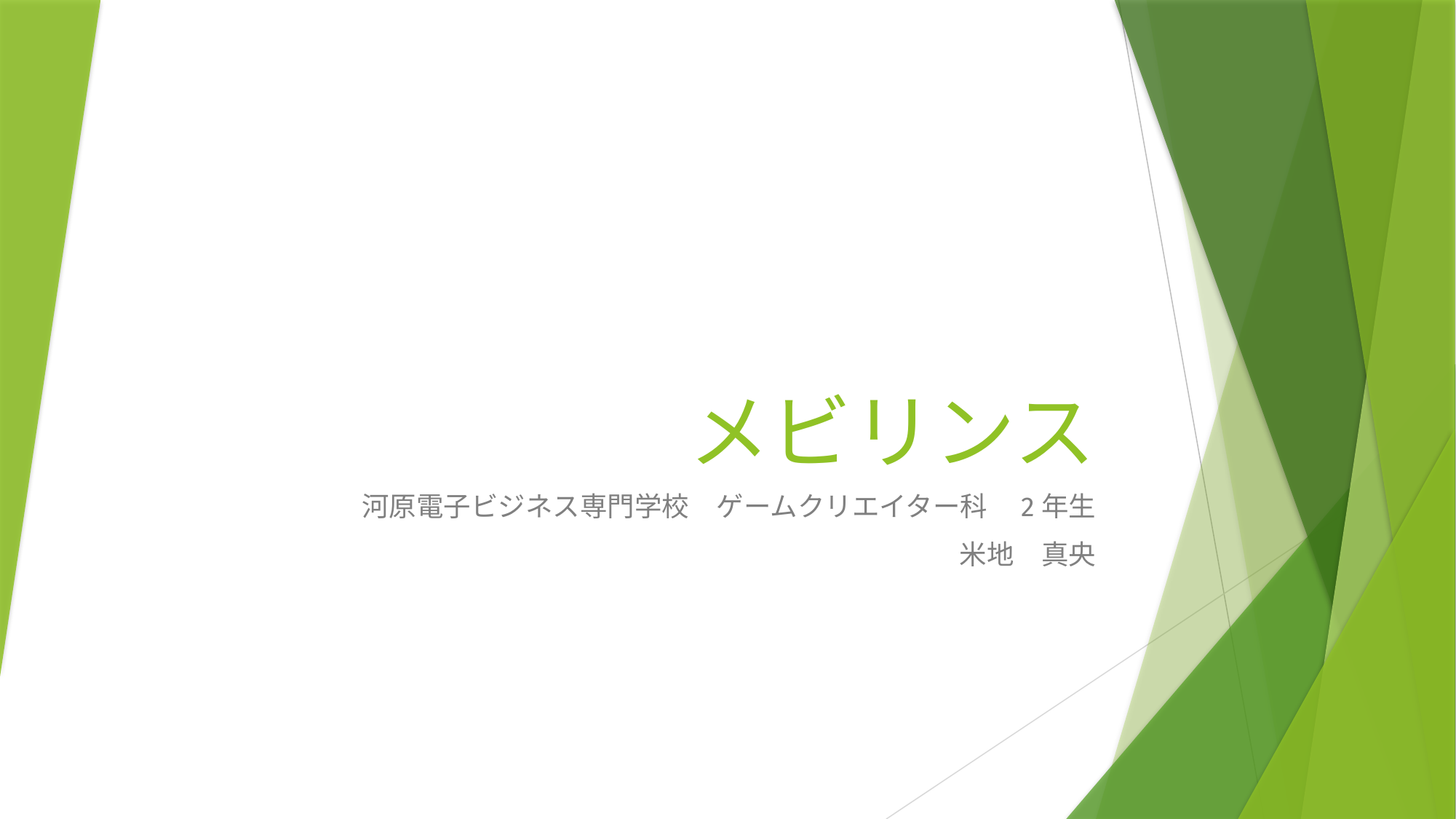

# メビリンス
河原電子ビジネス専門学校　ゲームクリエイター科　2年生
米地　真央